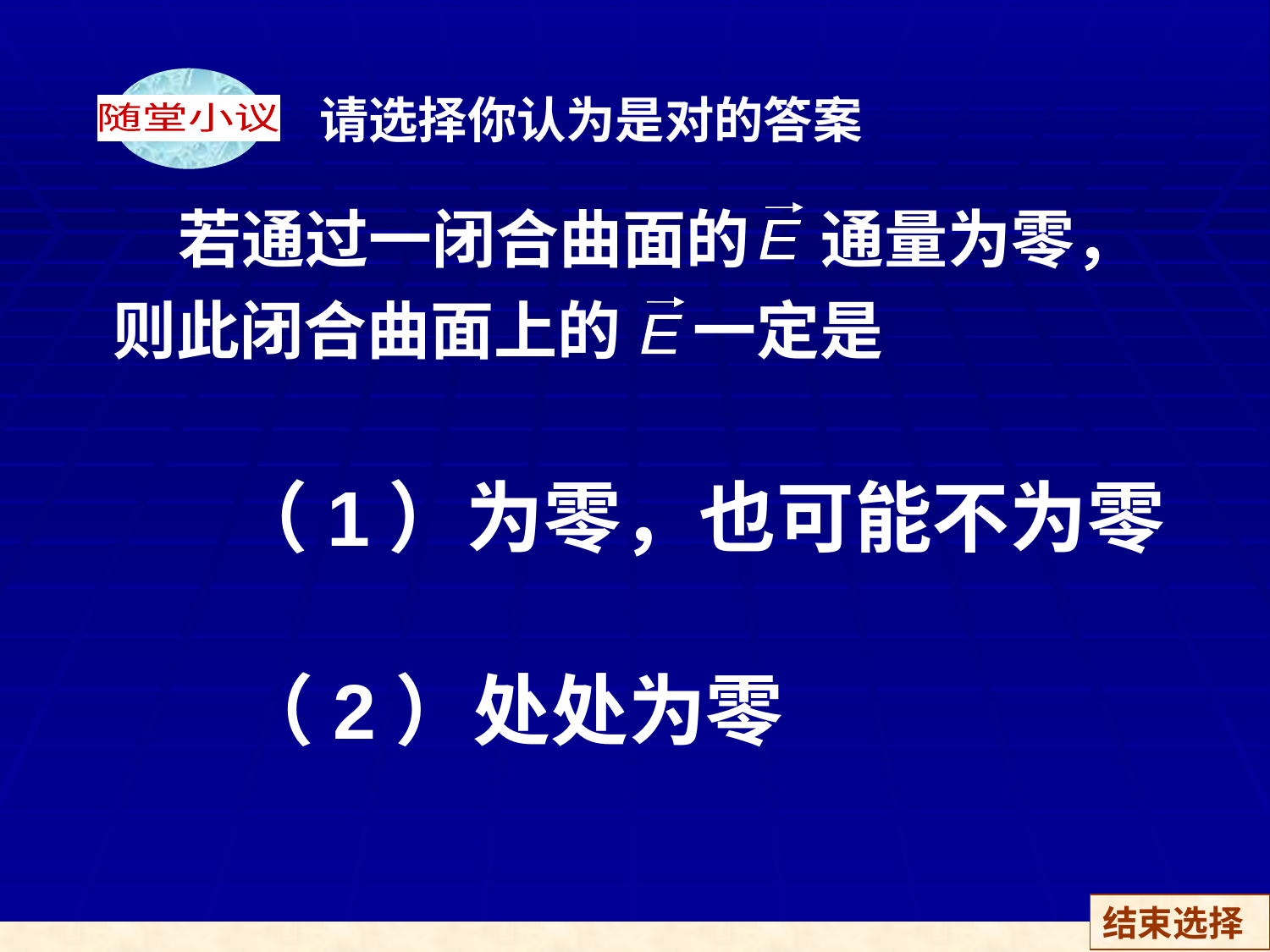

随堂小议
请选择你认为是对的答案
    若通过一闭合曲面的     通量为零，则此闭合曲面上的     一定是

E

E
（1）为零，也可能不为零
（2）处处为零
结束选择

113